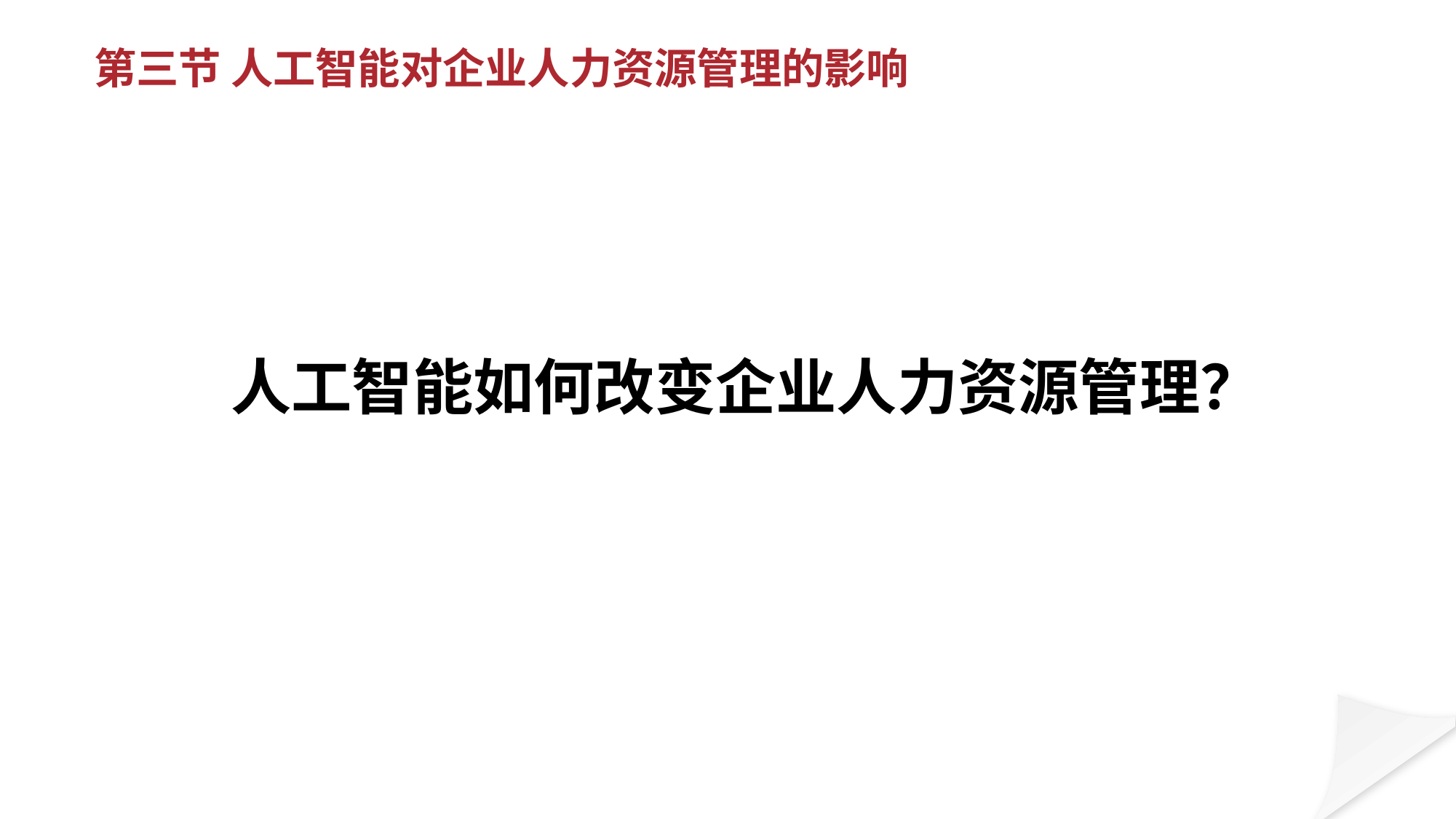

第三节 人工智能对企业人力资源管理的影响

人工智能如何改变企业人力资源管理？